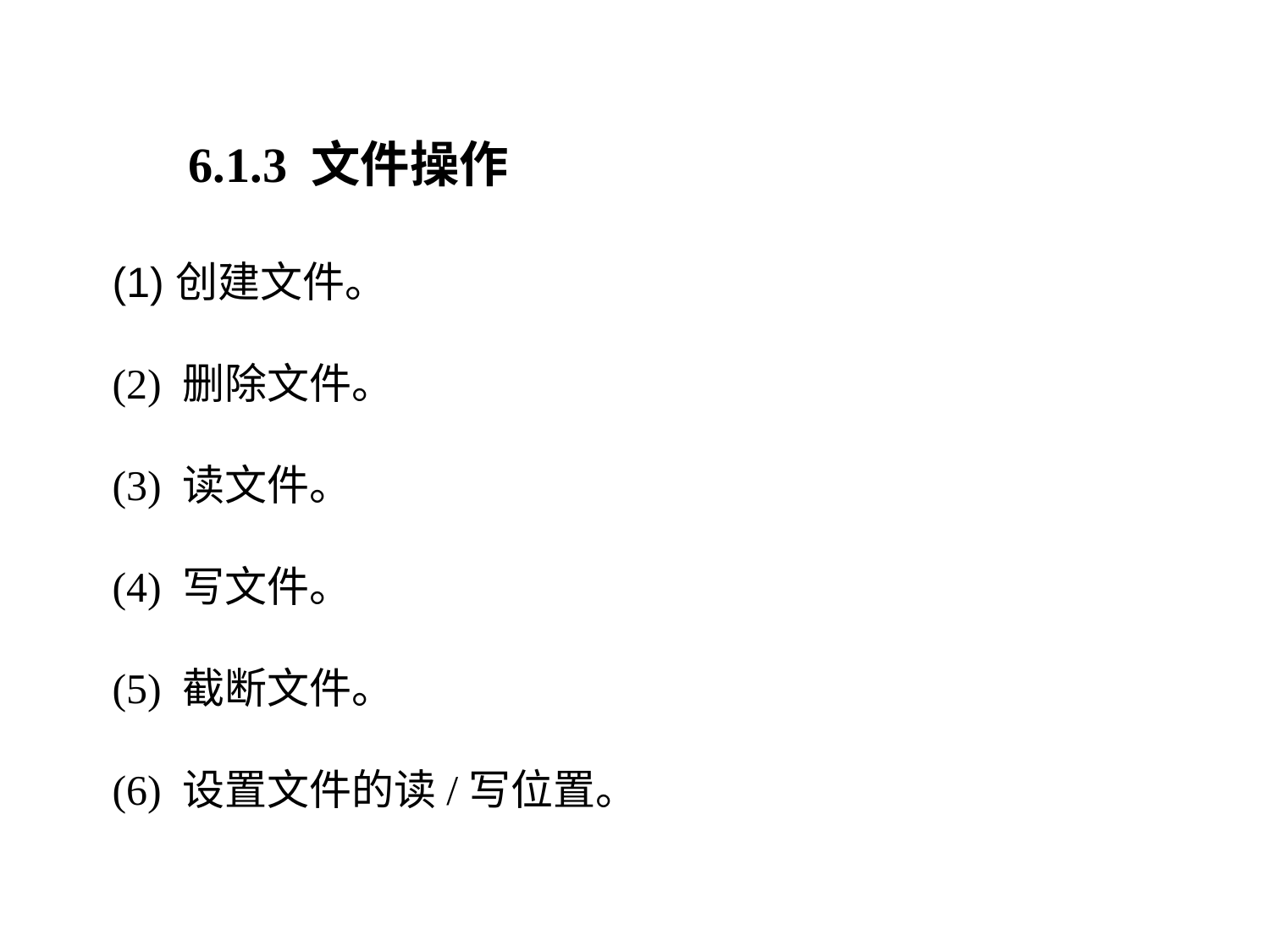

6.1.3 文件操作
创建文件。
(2) 删除文件。
(3) 读文件。
(4) 写文件。
(5) 截断文件。
(6) 设置文件的读/写位置。